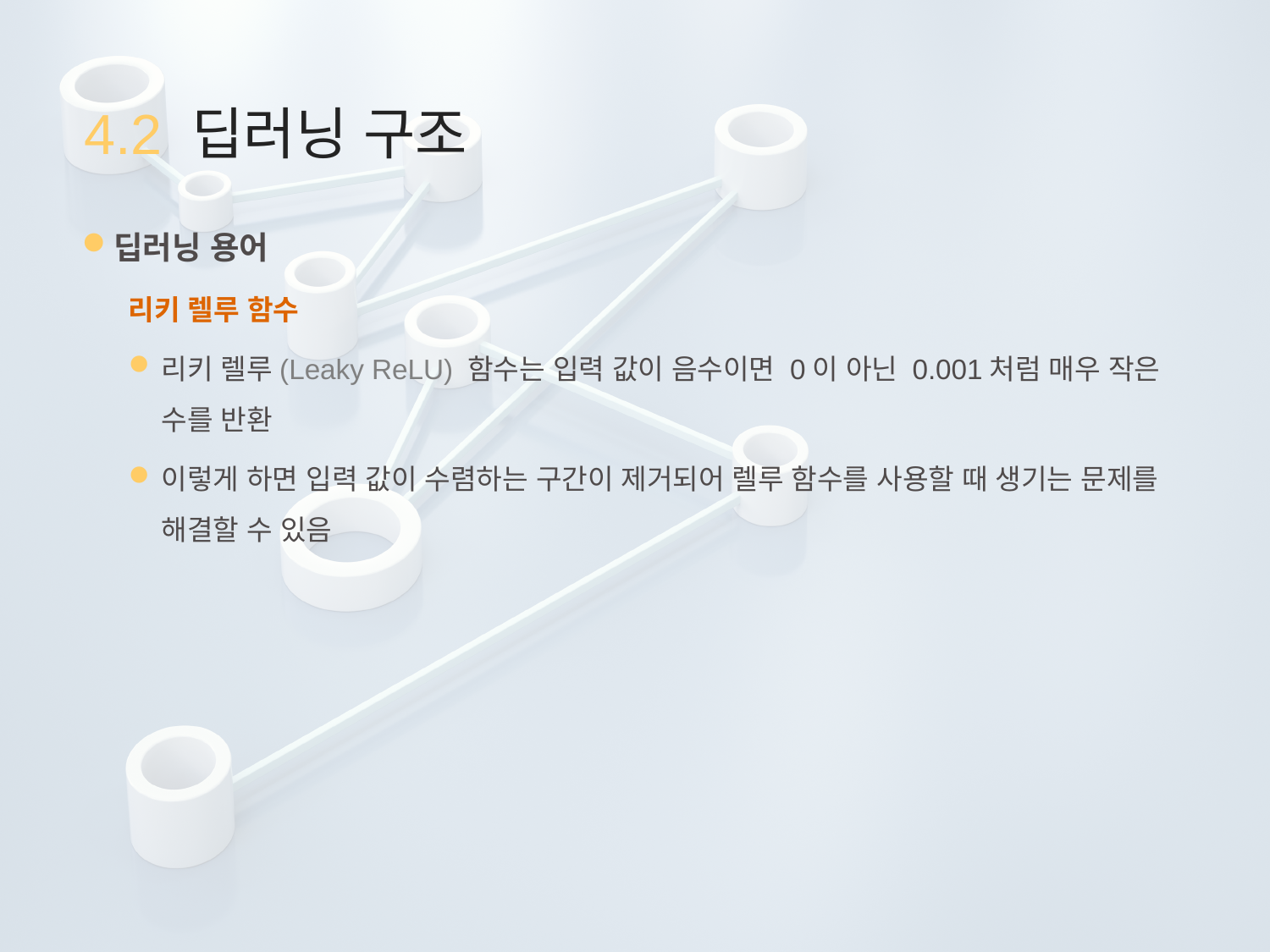

# 4.2 딥러닝 구조
딥러닝 용어
리키 렐루 함수
리키 렐루(Leaky ReLU) 함수는 입력 값이 음수이면 0이 아닌 0.001처럼 매우 작은 수를 반환
이렇게 하면 입력 값이 수렴하는 구간이 제거되어 렐루 함수를 사용할 때 생기는 문제를 해결할 수 있음